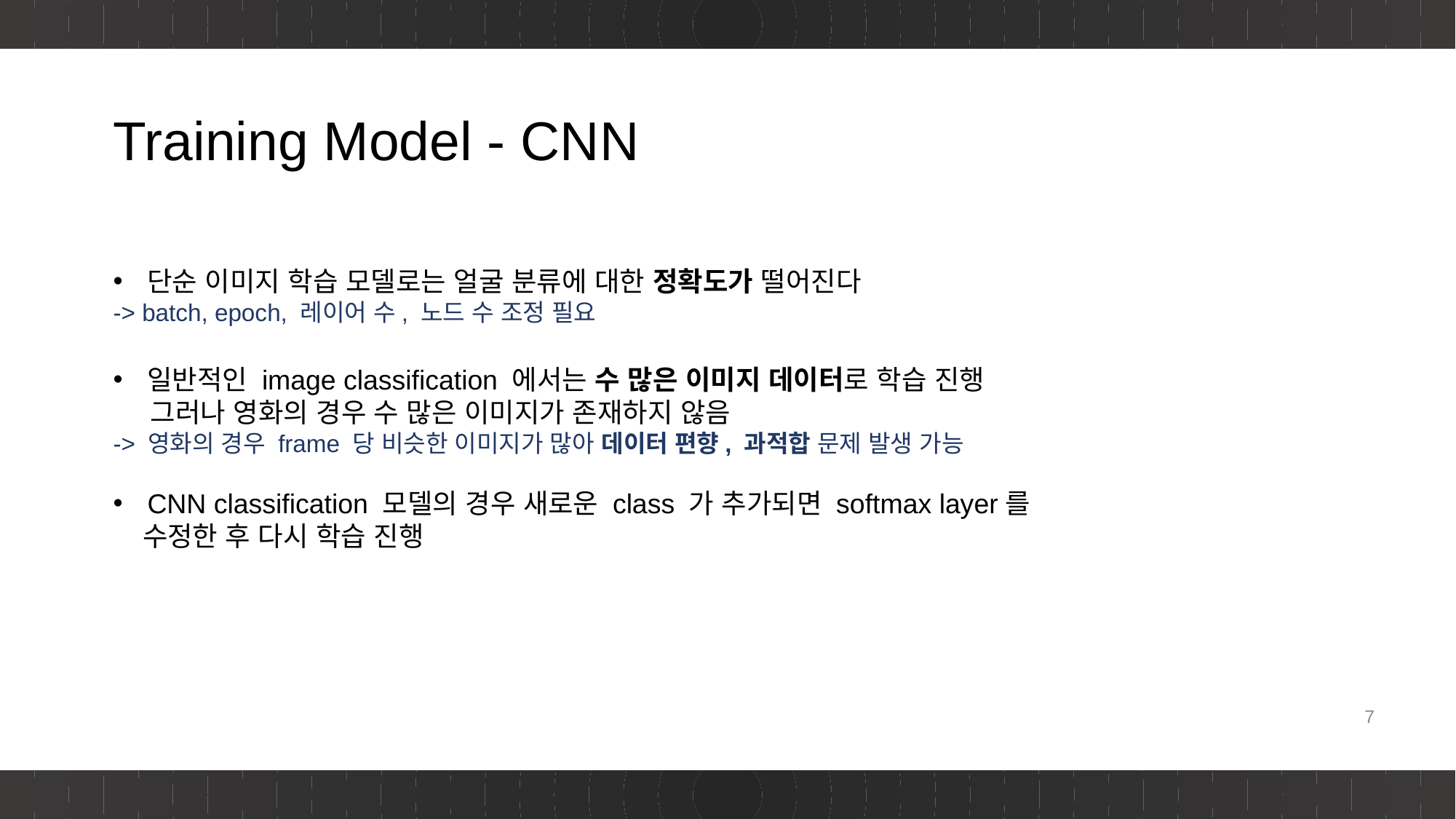

# Training Model - CNN
단순 이미지 학습 모델로는 얼굴 분류에 대한 정확도가 떨어진다
-> batch, epoch, 레이어 수, 노드 수 조정 필요

일반적인 image classification 에서는 수 많은 이미지 데이터로 학습 진행
    그러나 영화의 경우 수 많은 이미지가 존재하지 않음
-> 영화의 경우 frame 당 비슷한 이미지가 많아 데이터 편향, 과적합 문제 발생 가능

CNN classification 모델의 경우 새로운 class 가 추가되면 softmax layer를
   수정한 후 다시 학습 진행
7